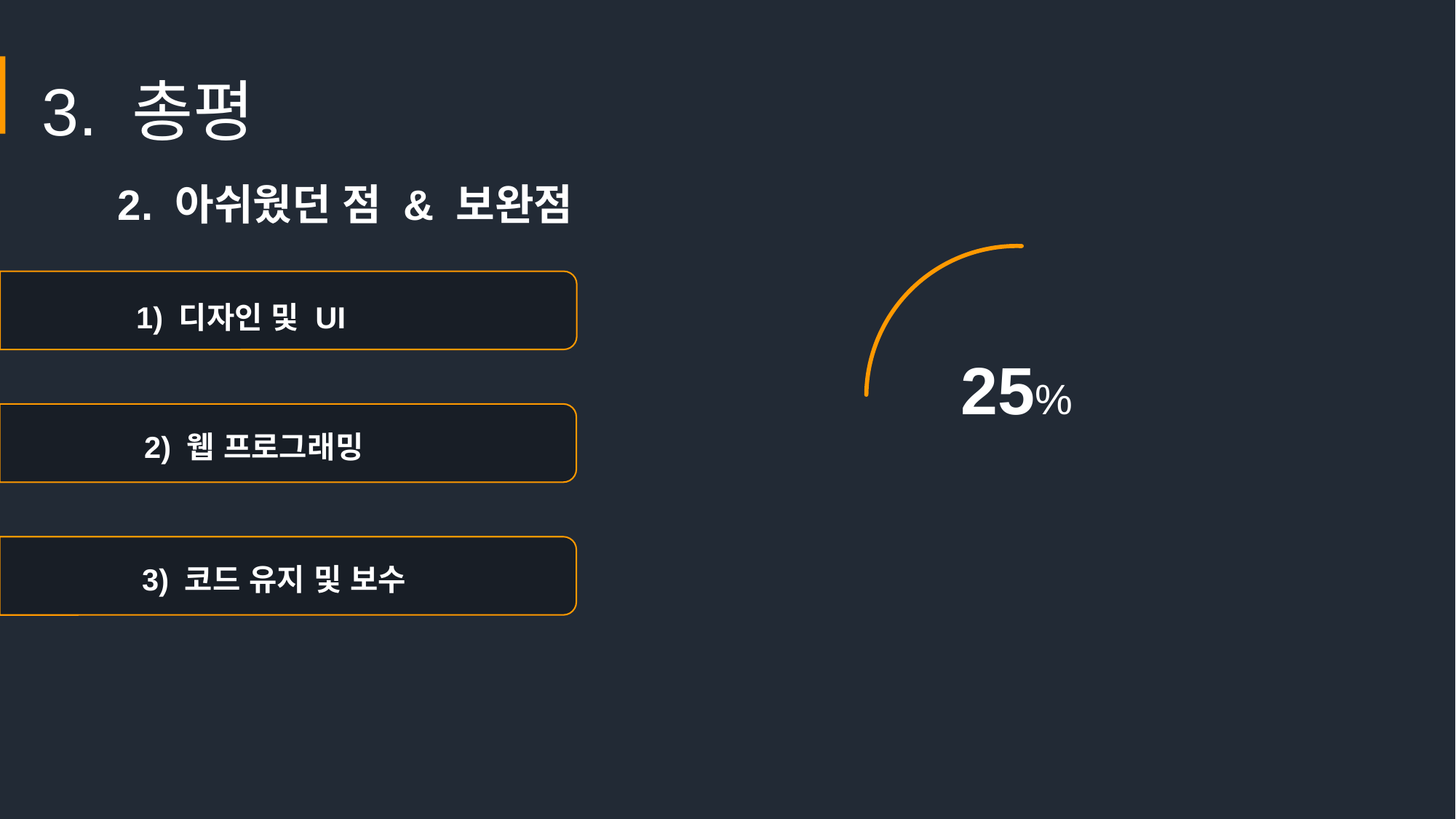

3. 총평

2. 아쉬웠던 점 & 보완점

1) 디자인 및 UI

25%
2) 웹 프로그래밍
3) 코드 유지 및 보수